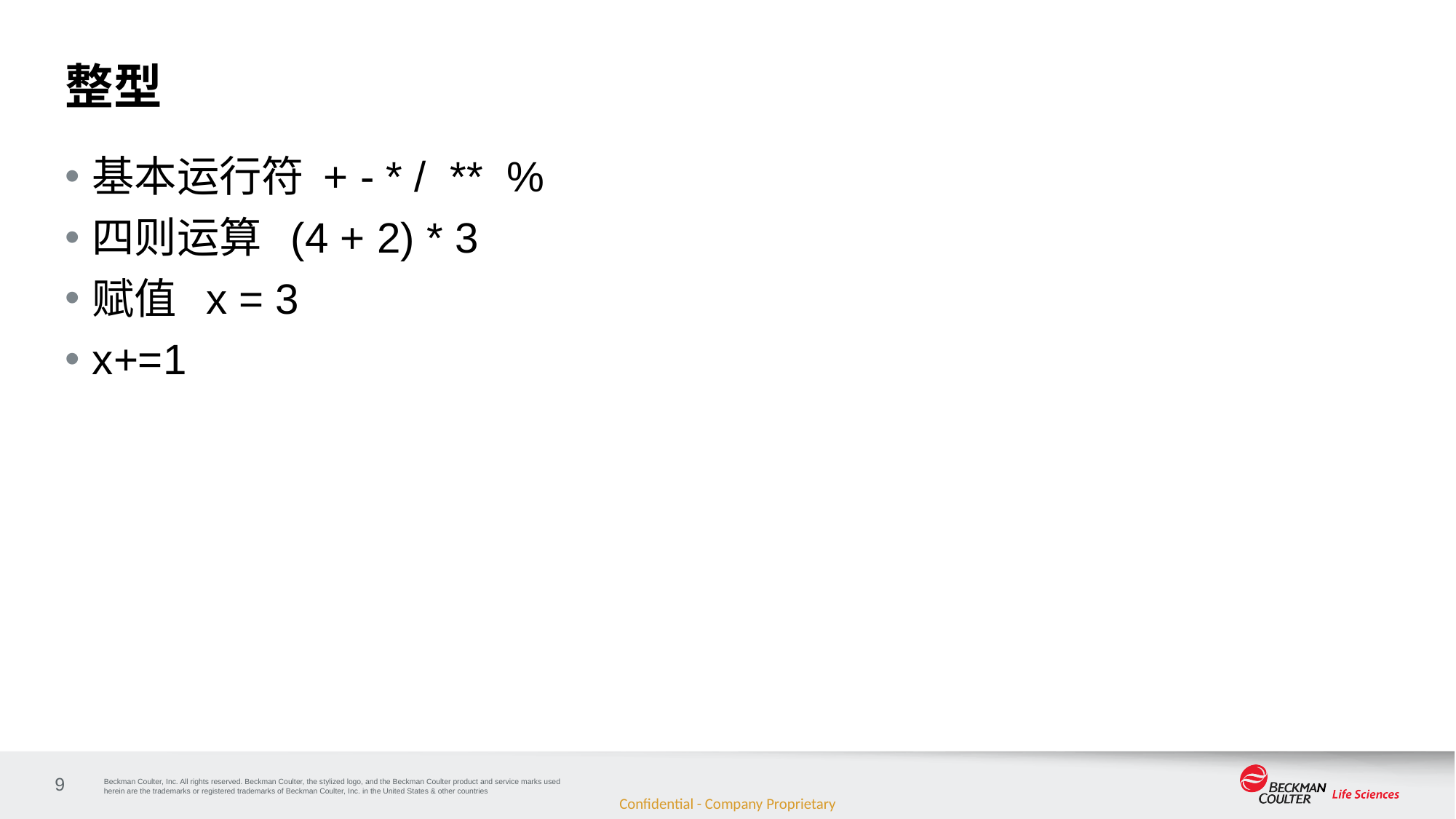

# 整型
基本运行符 + - * /  **  %
四则运算  (4 + 2) * 3
赋值  x = 3
x+=1